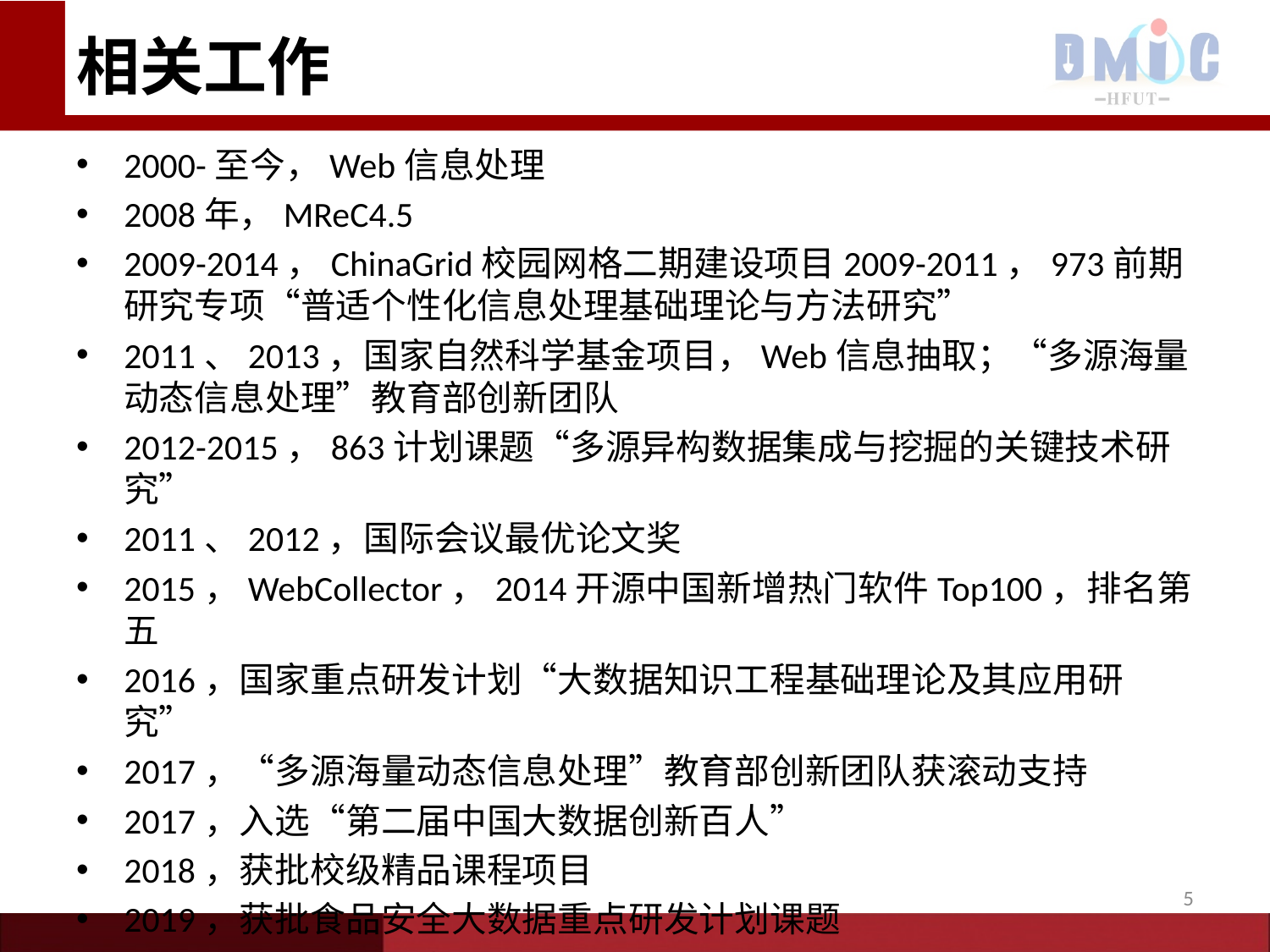

# 相关工作
2000-至今，Web信息处理
2008年，MReC4.5
2009-2014，ChinaGrid校园网格二期建设项目2009-2011，973前期研究专项“普适个性化信息处理基础理论与方法研究”
2011、2013，国家自然科学基金项目，Web信息抽取；“多源海量动态信息处理”教育部创新团队
2012-2015，863计划课题“多源异构数据集成与挖掘的关键技术研究”
2011、2012，国际会议最优论文奖
2015，WebCollector，2014开源中国新增热门软件Top100，排名第五
2016，国家重点研发计划“大数据知识工程基础理论及其应用研究”
2017，“多源海量动态信息处理”教育部创新团队获滚动支持
2017，入选“第二届中国大数据创新百人”
2018，获批校级精品课程项目
2019，获批食品安全大数据重点研发计划课题
2019，研发NoSQL数据库项目
5